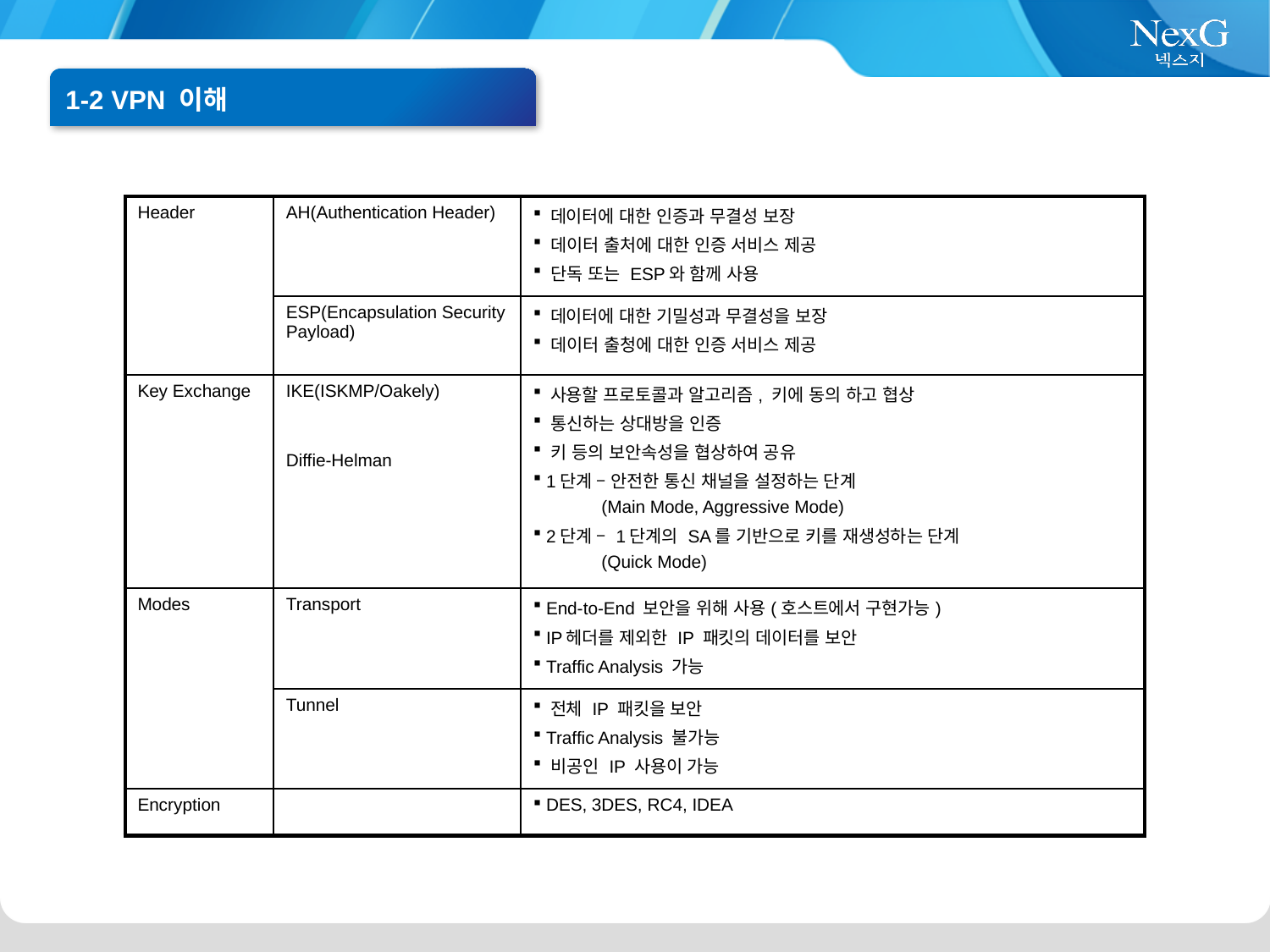

1-2 VPN 이해
| Header | AH(Authentication Header) | 데이터에 대한 인증과 무결성 보장 데이터 출처에 대한 인증 서비스 제공 단독 또는 ESP와 함께 사용 |
| --- | --- | --- |
|  | ESP(Encapsulation Security Payload) | 데이터에 대한 기밀성과 무결성을 보장 데이터 출청에 대한 인증 서비스 제공 |
| Key Exchange | IKE(ISKMP/Oakely) Diffie-Helman | 사용할 프로토콜과 알고리즘, 키에 동의 하고 협상 통신하는 상대방을 인증 키 등의 보안속성을 협상하여 공유 1단계 – 안전한 통신 채널을 설정하는 단계 (Main Mode, Aggressive Mode) 2단계 – 1단계의 SA를 기반으로 키를 재생성하는 단계 (Quick Mode) |
| Modes | Transport | End-to-End 보안을 위해 사용(호스트에서 구현가능) IP헤더를 제외한 IP 패킷의 데이터를 보안 Traffic Analysis 가능 |
|  | Tunnel | 전체 IP 패킷을 보안 Traffic Analysis 불가능 비공인 IP 사용이 가능 |
| Encryption |  | DES, 3DES, RC4, IDEA |